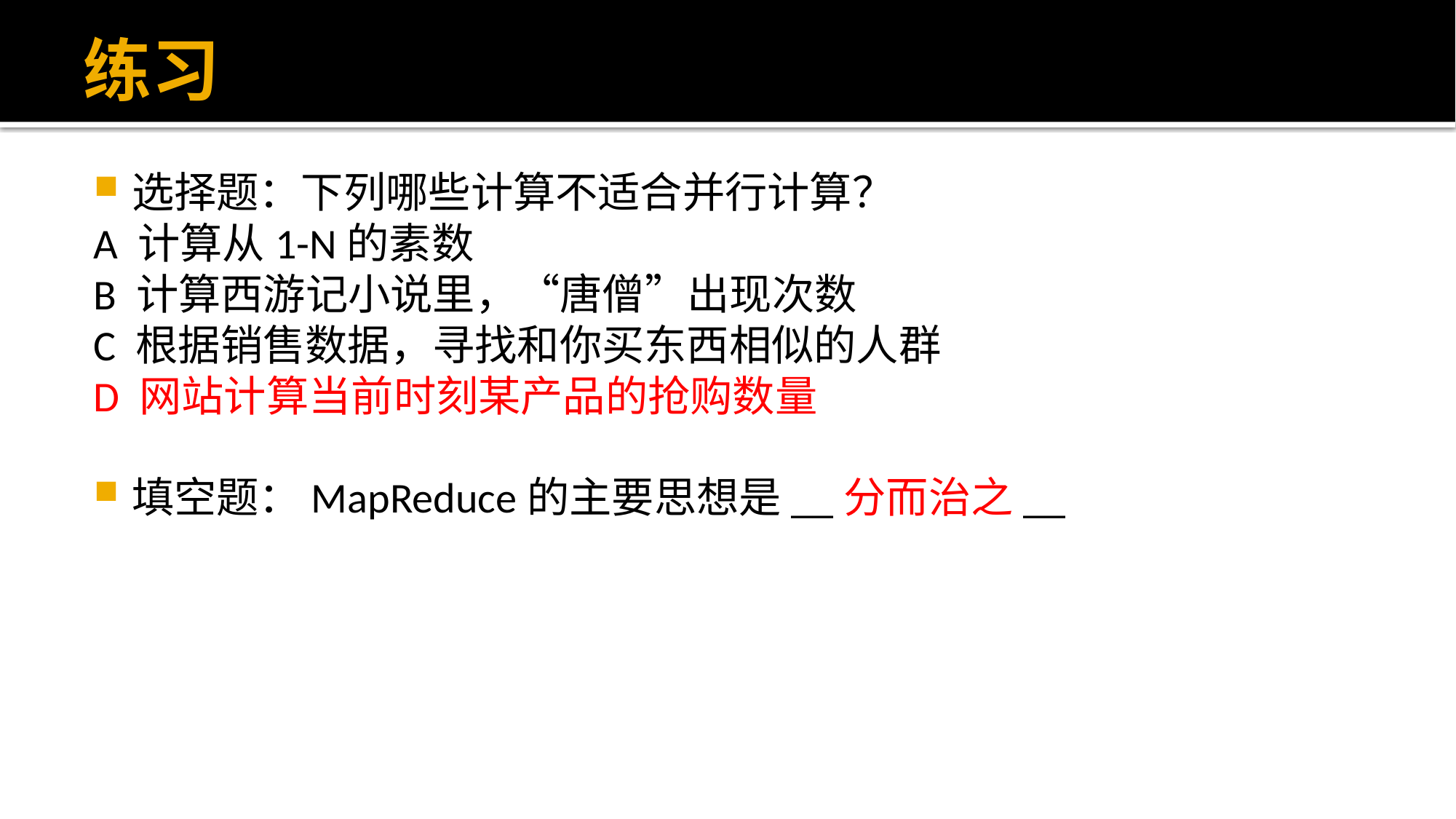

# 练习
选择题：下列哪些计算不适合并行计算？
A 计算从1-N的素数
B 计算西游记小说里，“唐僧”出现次数
C 根据销售数据，寻找和你买东西相似的人群
D 网站计算当前时刻某产品的抢购数量

填空题：MapReduce的主要思想是__分而治之__